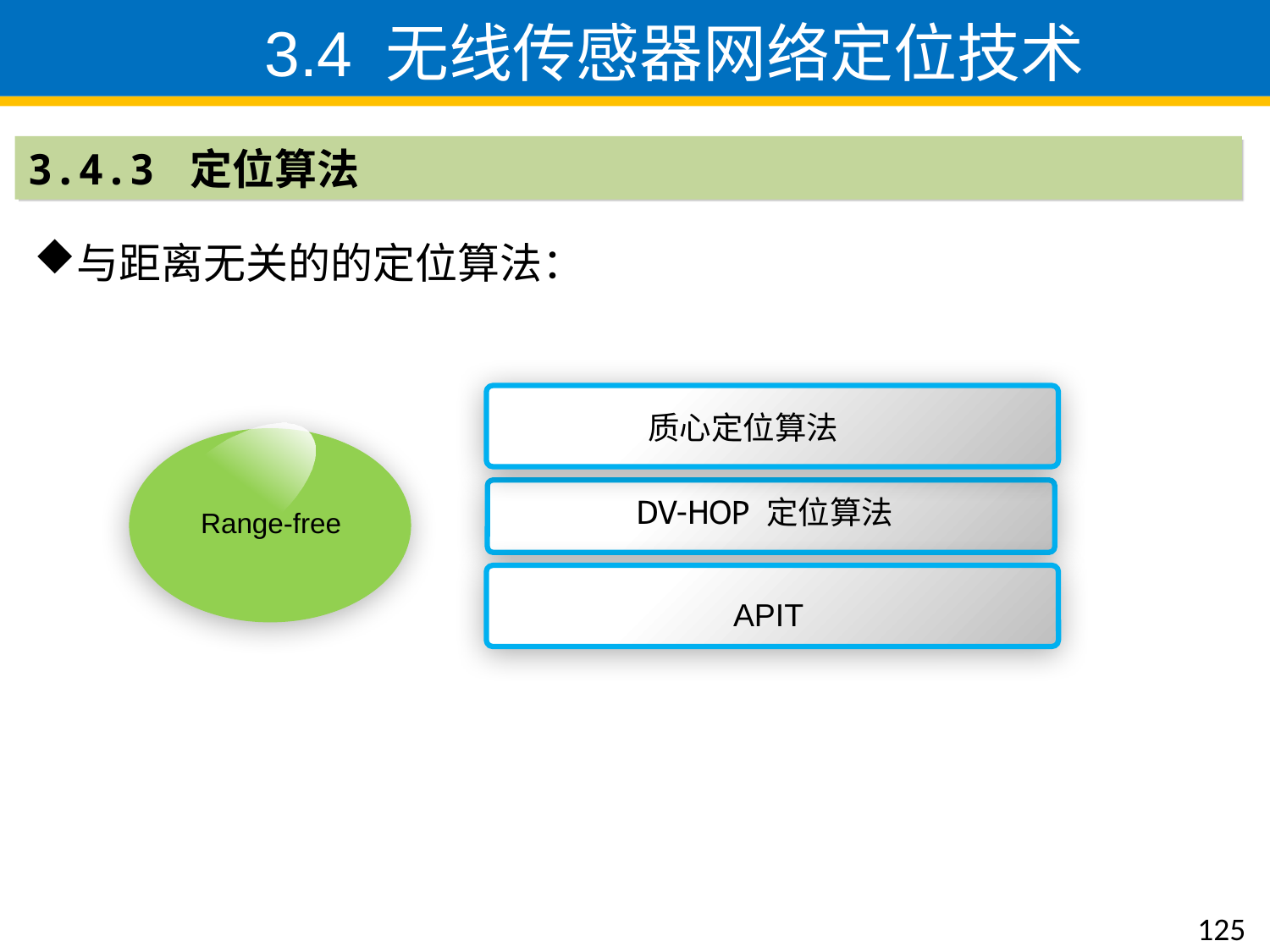

3.4 无线传感器网络定位技术

3.4.3 定位算法
与距离无关的的定位算法：

质心定位算法

Range-free

DV-HOP 定位算法

APIT
125